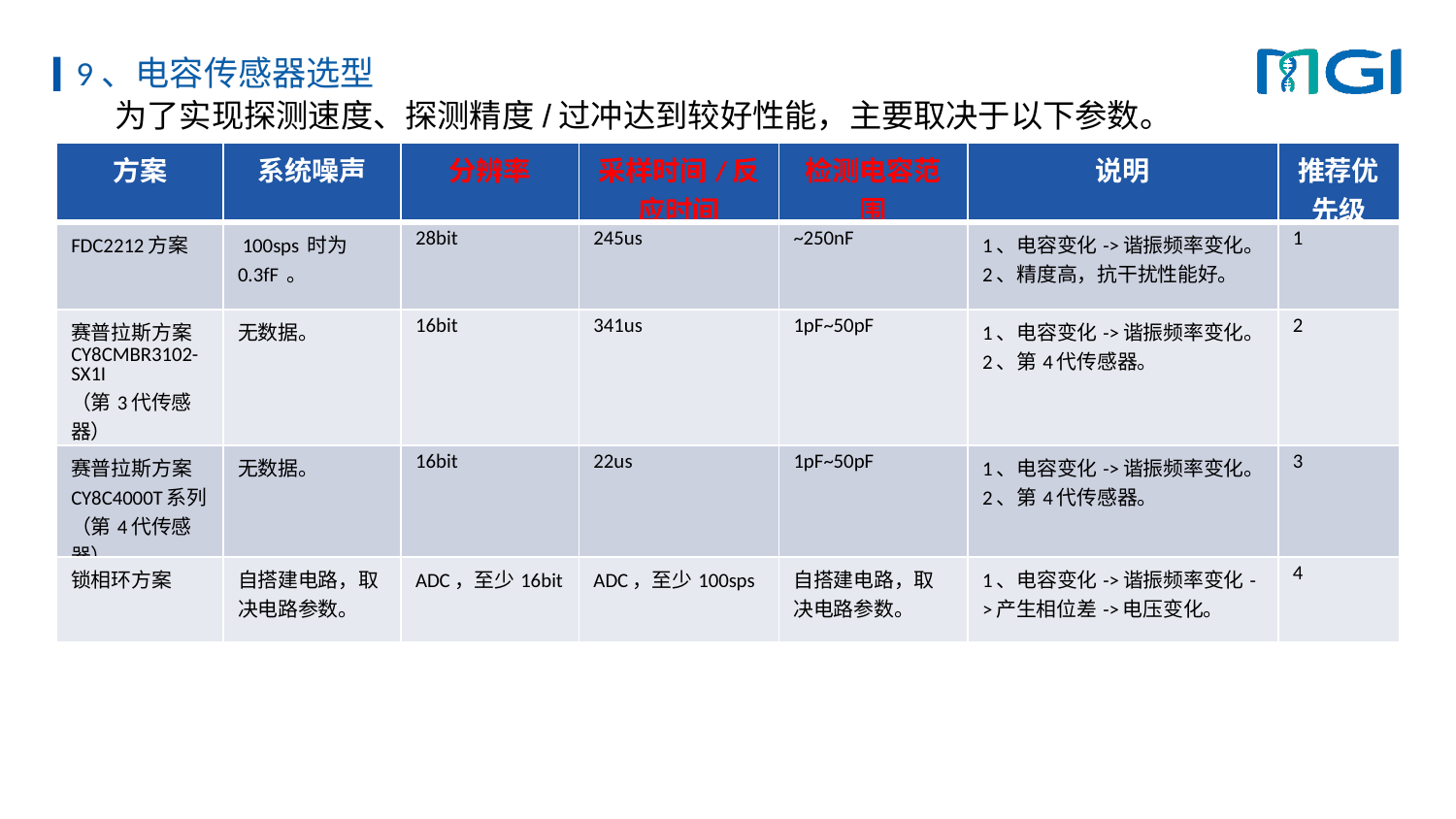

# 9、电容传感器选型
     为了实现探测速度、探测精度/过冲达到较好性能，主要取决于以下参数。
| 方案 | 系统噪声 | 分辨率 | 采样时间/反应时间 | 检测电容范围 | 说明 | 推荐优先级 |
| --- | --- | --- | --- | --- | --- | --- |
| FDC2212方案 | 100sps 时为 0.3fF 。 | 28bit | 245us | ~250nF | 1、电容变化->谐振频率变化。 2、精度高，抗干扰性能好。 | 1 |
| 赛普拉斯方案 CY8CMBR3102-SX1I （第3代传感器） | 无数据。 | 16bit | 341us | 1pF~50pF | 1、电容变化->谐振频率变化。 2、第4代传感器。 | 2 |
| 赛普拉斯方案 CY8C4000T系列 （第4代传感器） | 无数据。 | 16bit | 22us | 1pF~50pF | 1、电容变化->谐振频率变化。 2、第4代传感器。 | 3 |
| 锁相环方案 | 自搭建电路，取决电路参数。 | ADC，至少16bit | ADC，至少100sps | 自搭建电路，取决电路参数。 | 1、电容变化->谐振频率变化->产生相位差->电压变化。 | 4 |